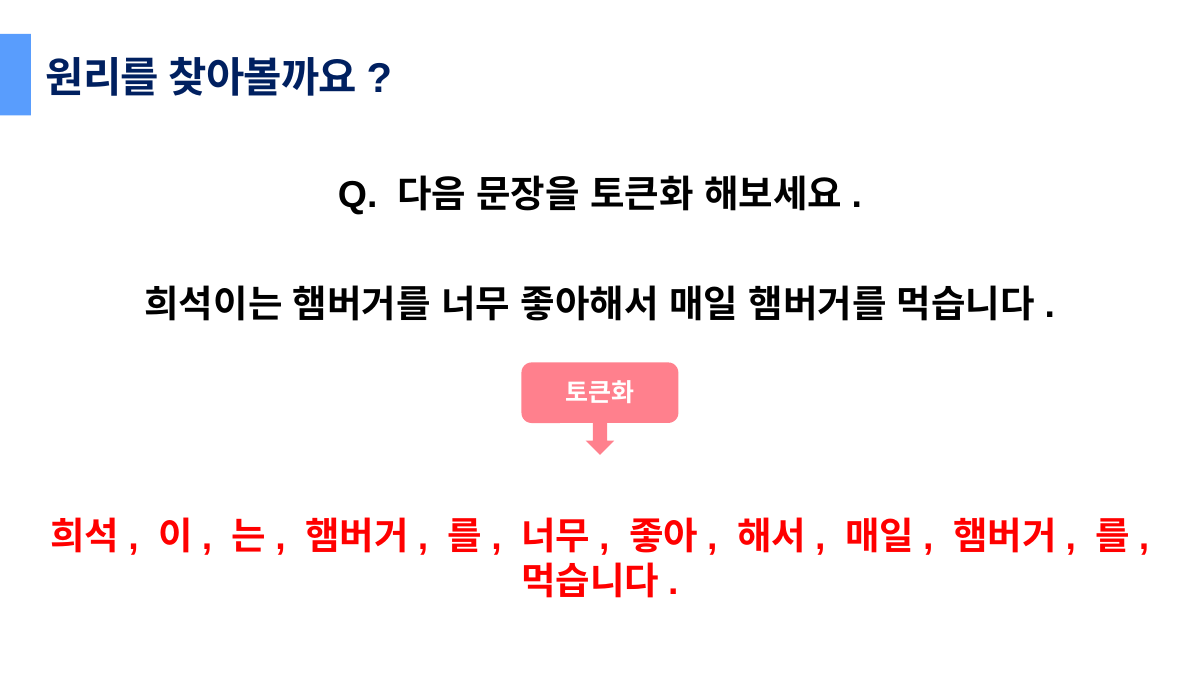

원리를 찾아볼까요?
Q. 다음 문장을 토큰화 해보세요.
희석이는 햄버거를 너무 좋아해서 매일 햄버거를 먹습니다.

토큰화

희석, 이, 는, 햄버거, 를, 너무, 좋아, 해서, 매일, 햄버거, 를, 먹습니다.